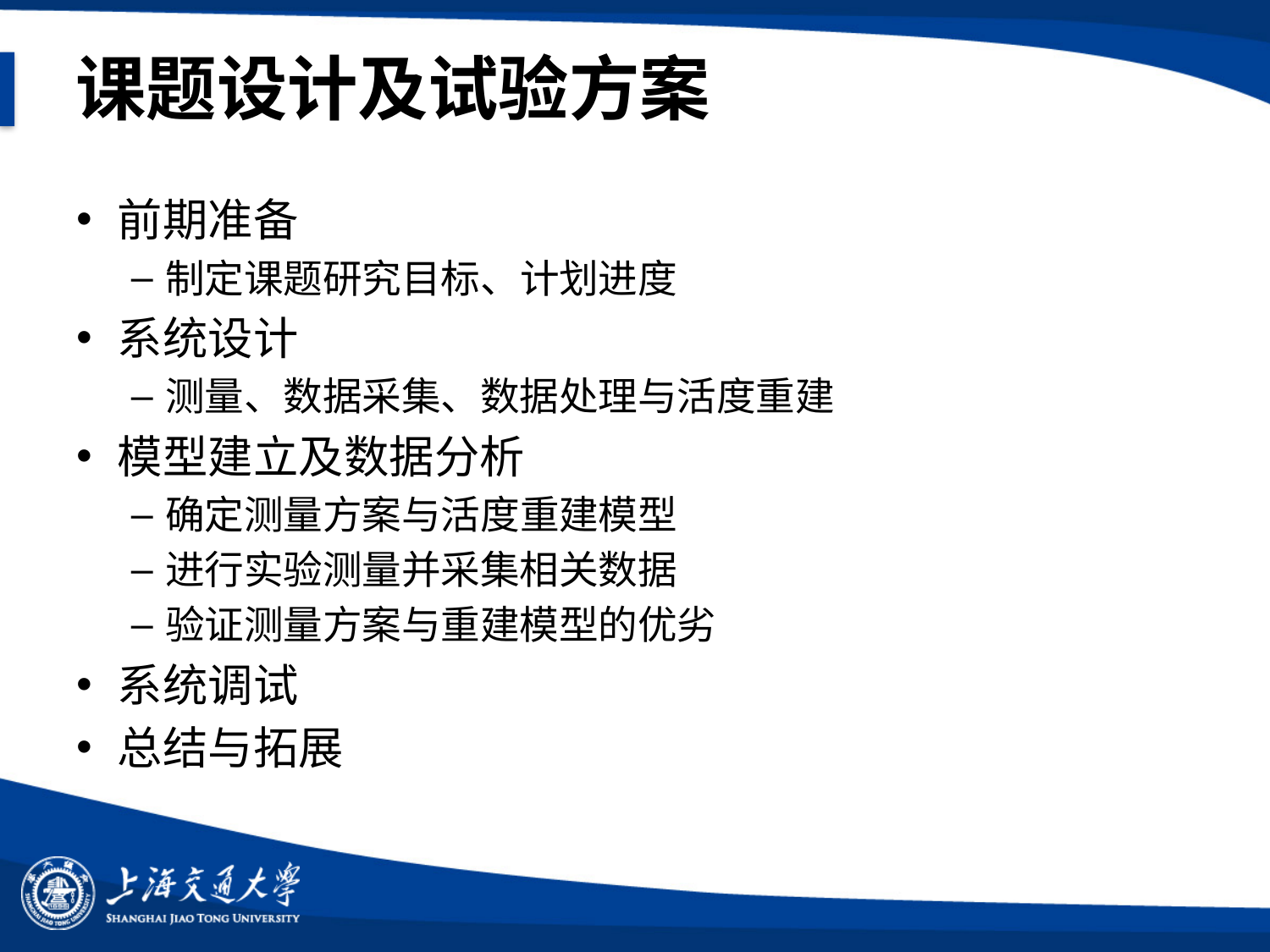

# 课题设计及试验方案
前期准备
制定课题研究目标、计划进度
系统设计
测量、数据采集、数据处理与活度重建
模型建立及数据分析
确定测量方案与活度重建模型
进行实验测量并采集相关数据
验证测量方案与重建模型的优劣
系统调试
总结与拓展